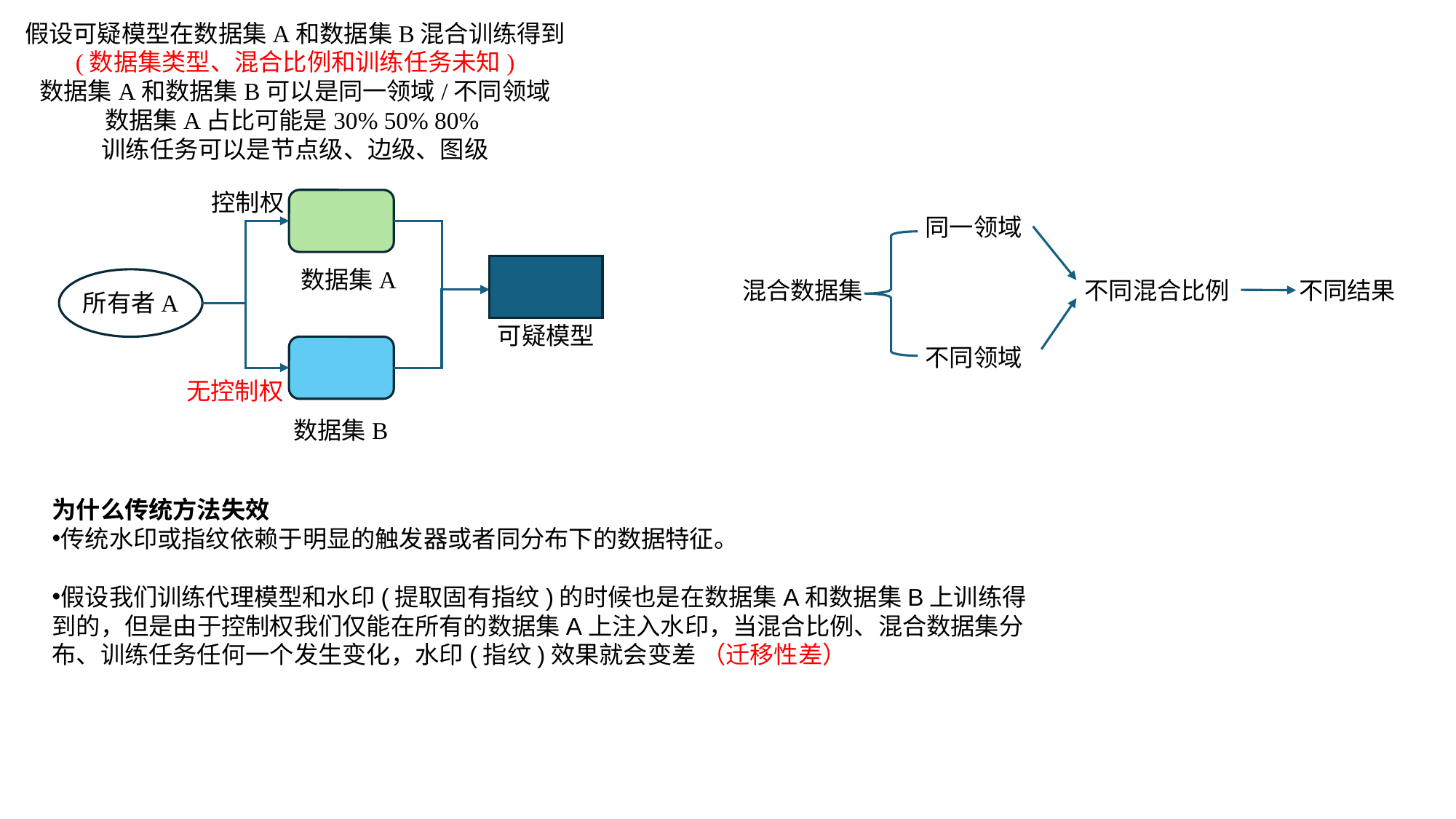

假设可疑模型在数据集A和数据集B混合训练得到
(数据集类型、混合比例和训练任务未知)
数据集A和数据集B可以是同一领域/不同领域
数据集A占比可能是30% 50% 80%
训练任务可以是节点级、边级、图级
控制权

同一领域

数据集A

混合数据集
不同混合比例
不同结果
所有者A
可疑模型

不同领域
无控制权
数据集B
为什么传统方法失效
传统水印或指纹依赖于明显的触发器或者同分布下的数据特征。

假设我们训练代理模型和水印(提取固有指纹)的时候也是在数据集A和数据集B上训练得到的，但是由于控制权我们仅能在所有的数据集A上注入水印，当混合比例、混合数据集分布、训练任务任何一个发生变化，水印(指纹)效果就会变差 （迁移性差）